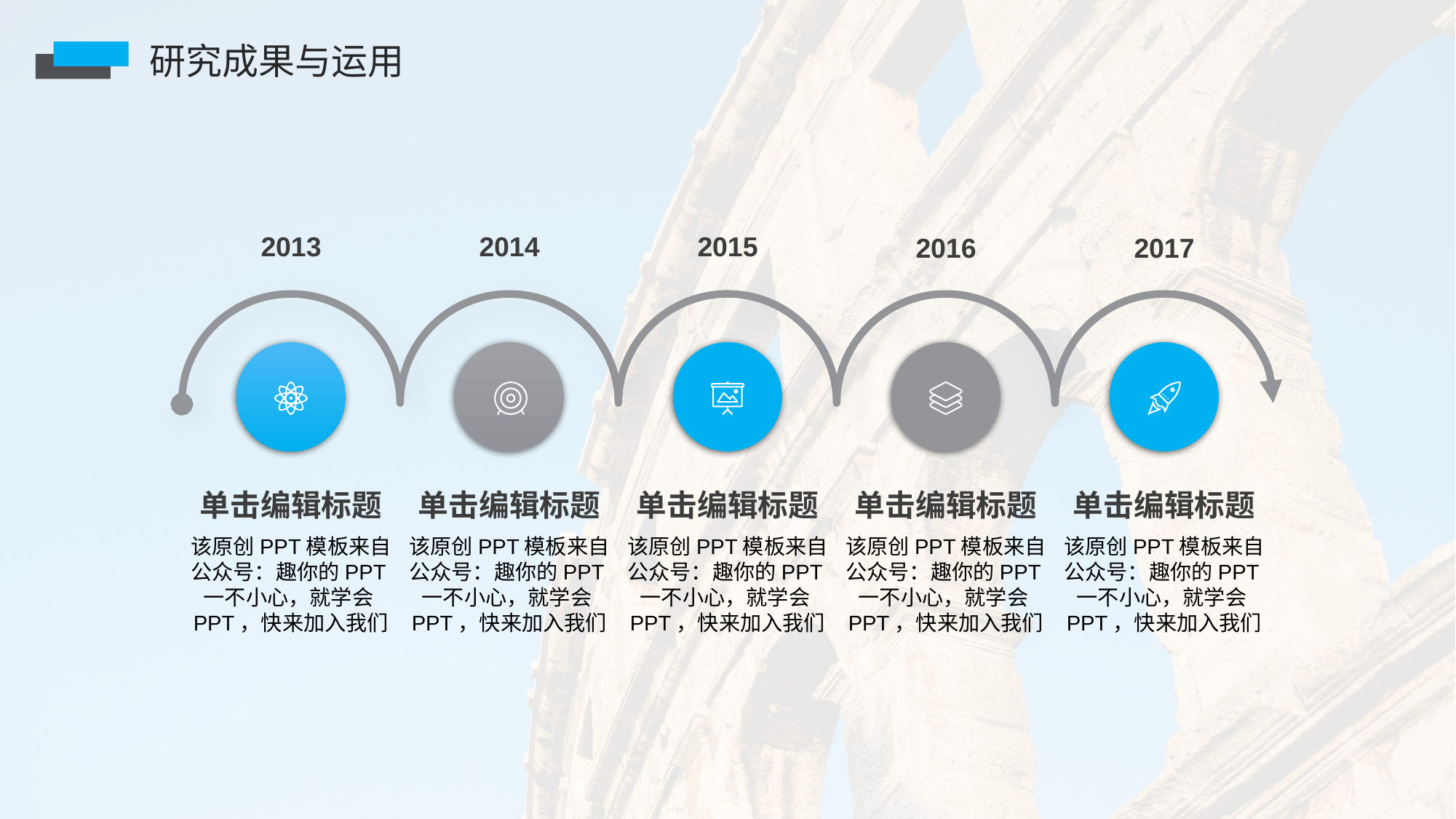

研究成果与运用

2013
2014
2015
2016
2017

单击编辑标题
单击编辑标题
单击编辑标题
单击编辑标题
单击编辑标题
该原创PPT模板来自公众号：趣你的PPT一不小心，就学会PPT，快来加入我们
该原创PPT模板来自公众号：趣你的PPT一不小心，就学会PPT，快来加入我们
该原创PPT模板来自公众号：趣你的PPT一不小心，就学会PPT，快来加入我们
该原创PPT模板来自公众号：趣你的PPT一不小心，就学会PPT，快来加入我们
该原创PPT模板来自公众号：趣你的PPT一不小心，就学会PPT，快来加入我们